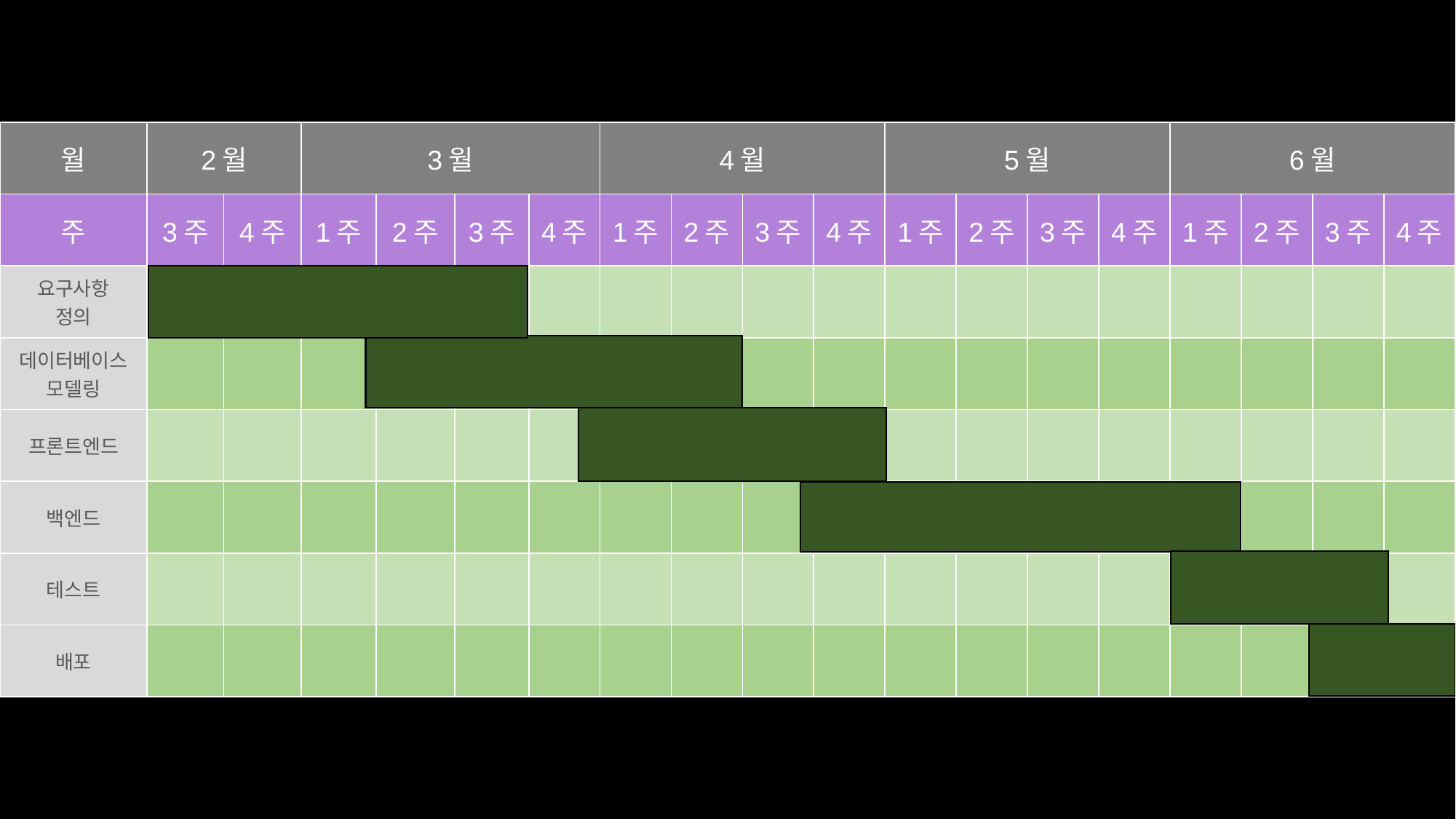

| 월 | 2월 |  | 3월 |  |  |  | 4월 |  |  |  | 5월 |  |  |  | 6월 |  |  |  |
| --- | --- | --- | --- | --- | --- | --- | --- | --- | --- | --- | --- | --- | --- | --- | --- | --- | --- | --- |
| 주 | 3주 | 4주 | 1주 | 2주 | 3주 | 4주 | 1주 | 2주 | 3주 | 4주 | 1주 | 2주 | 3주 | 4주 | 1주 | 2주 | 3주 | 4주 |
| 요구사항 정의 |  |  |  |  |  |  |  |  |  |  |  |  |  |  |  |  |  |  |
| 데이터베이스모델링 |  |  |  |  |  |  |  |  |  |  |  |  |  |  |  |  |  |  |
| 프론트엔드 |  |  |  |  |  |  |  |  |  |  |  |  |  |  |  |  |  |  |
| 백엔드 |  |  |  |  |  |  |  |  |  |  |  |  |  |  |  |  |  |  |
| 테스트 |  |  |  |  |  |  |  |  |  |  |  |  |  |  |  |  |  |  |
| 배포 |  |  |  |  |  |  |  |  |  |  |  |  |  |  |  |  |  |  |